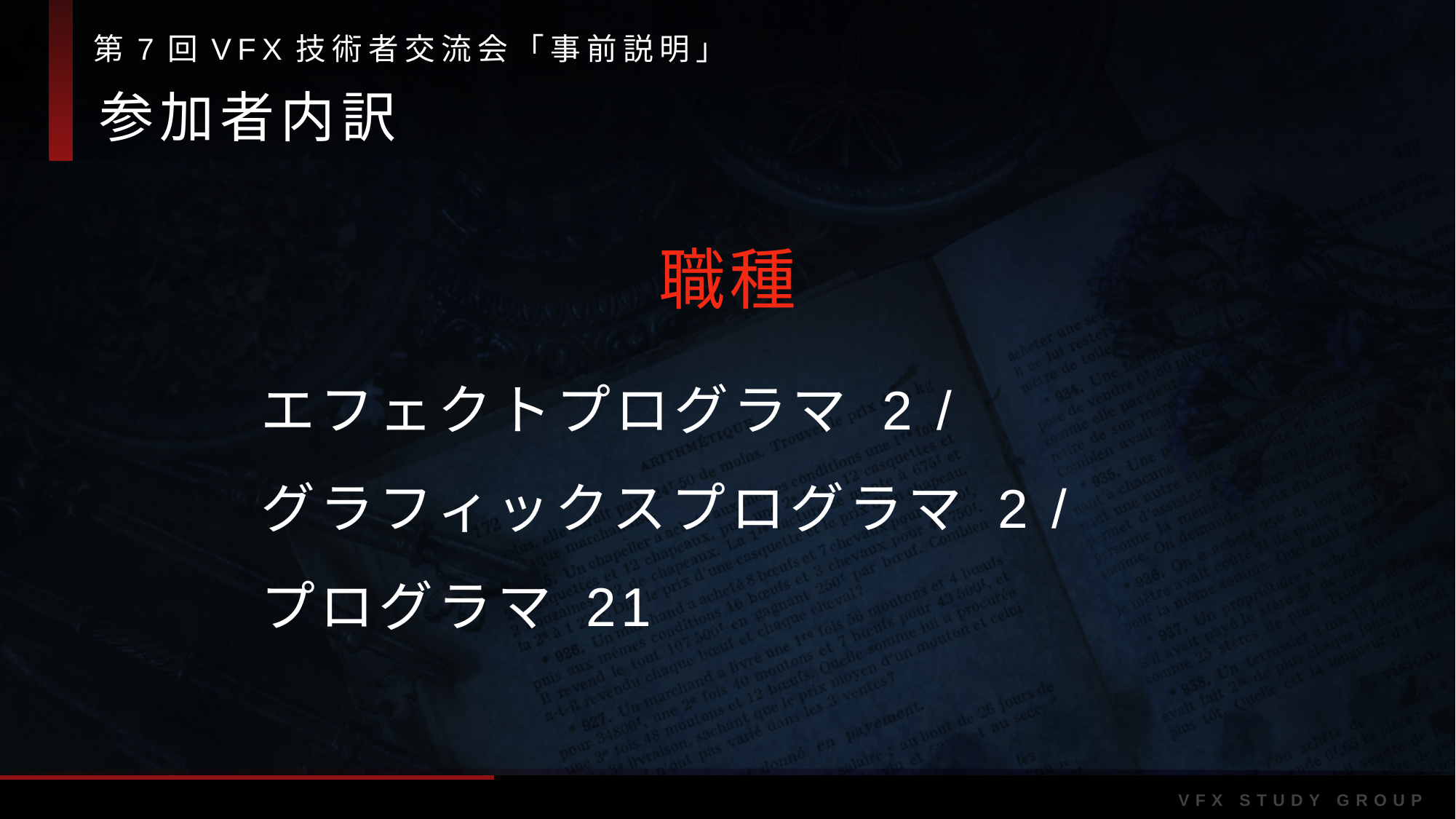

参加者内訳
職種
エフェクトプログラマ 2 /
グラフィックスプログラマ 2 /
プログラマ 21